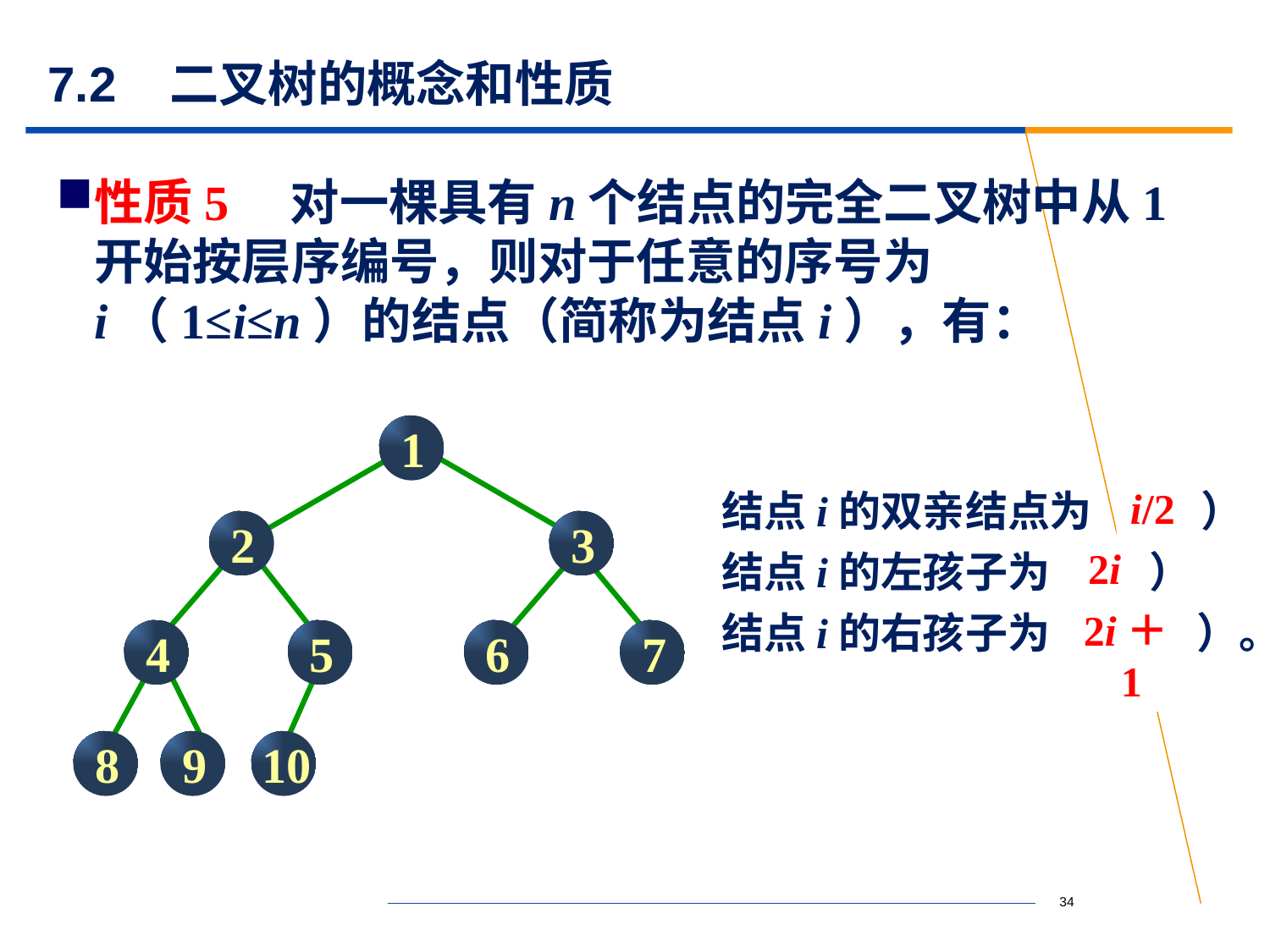

# 7.2   二叉树的概念和性质
性质5    对一棵具有n个结点的完全二叉树中从1开始按层序编号，则对于任意的序号为i（1≤i≤n）的结点（简称为结点i），有：
1

2
3

4
5
6
7

8
9
10
结点i的双亲结点为（       ）
结点i的左孩子为（      ）
结点i的右孩子为（           ）。
i/2
2i
2i＋1